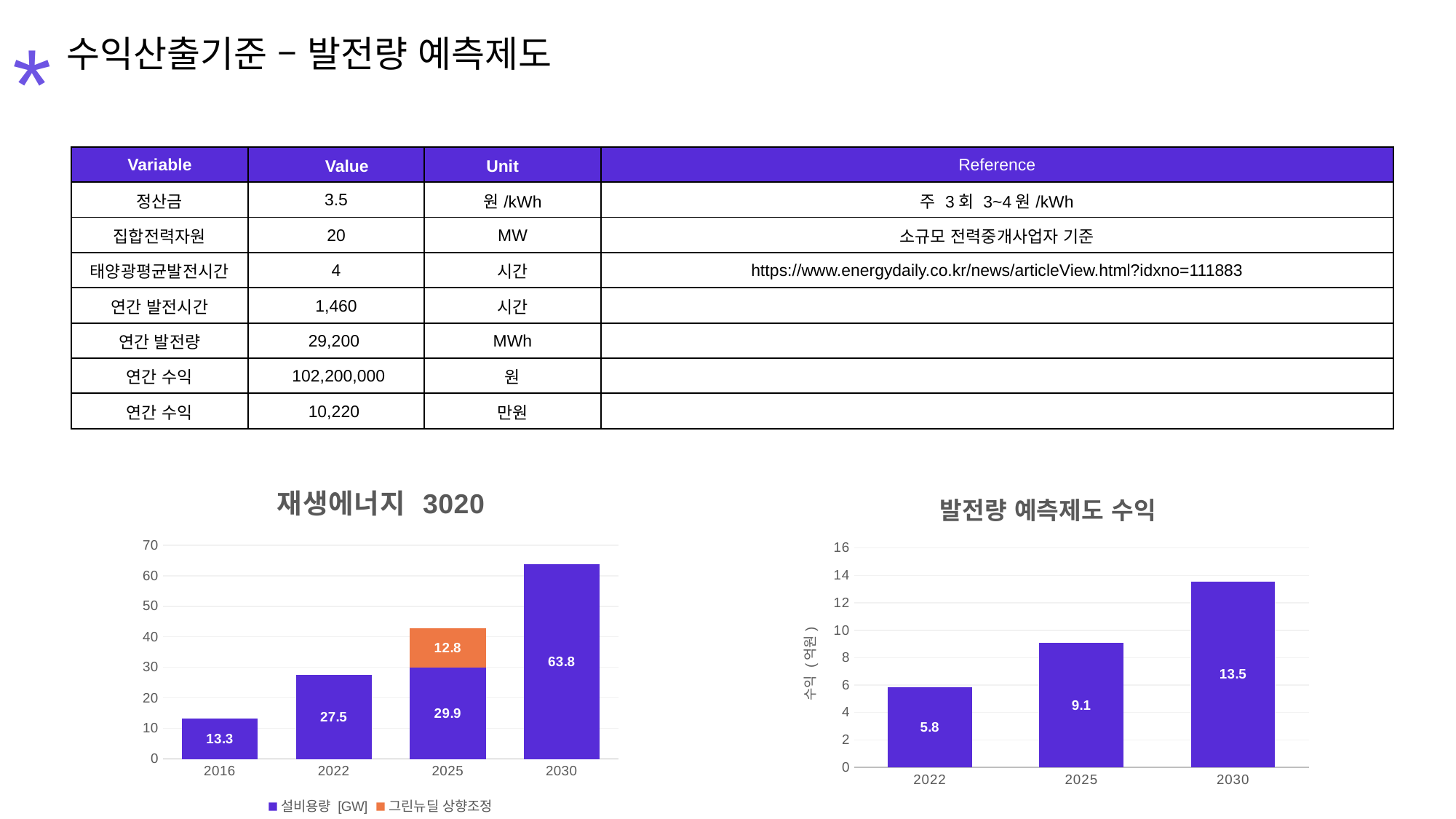

*
수익산출기준 – 발전량 예측제도
| Variable | Value | Unit | Reference |
| --- | --- | --- | --- |
| 정산금 | 3.5 | 원/kWh | 주 3회 3~4원/kWh |
| 집합전력자원 | 20 | MW | 소규모 전력중개사업자 기준 |
| 태양광평균발전시간 | 4 | 시간 | https://www.energydaily.co.kr/news/articleView.html?idxno=111883 |
| 연간 발전시간 | 1,460 | 시간 |  |
| 연간 발전량 | 29,200 | MWh |  |
| 연간 수익 | 102,200,000 | 원 |  |
| 연간 수익 | 10,220 | 만원 |  |

### Chart: 재생에너지 3020

| Category | 설비용량 [GW] | 그린뉴딜 상향조정 |
|---|---|---|
| 2016 | 13.3 | None |
| 2022 | 27.5 | None |
| 2025 | 29.9 | 12.8 |
| 2030 | 63.8 | None |

### Chart: 발전량 예측제도 수익

| Category | 발전량 예측제도 수익 |
|---|---|
| 2022 | 5.831492248062016 |
| 2025 | 9.054717054263568 |
| 2030 | 13.529062015503877 |